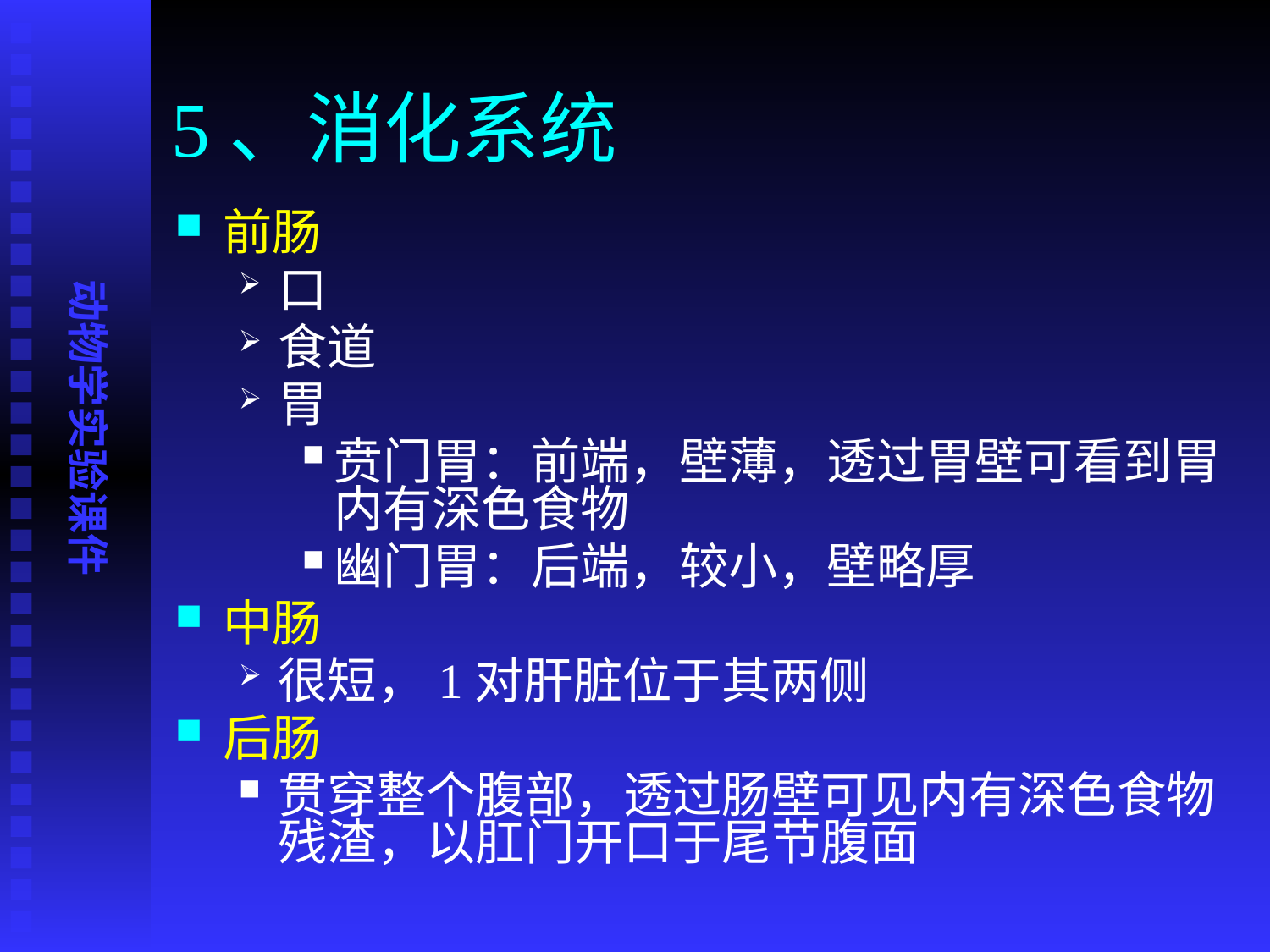

# 5、消化系统
前肠
口
食道
胃
贲门胃：前端，壁薄，透过胃壁可看到胃内有深色食物
幽门胃：后端，较小，壁略厚
中肠
很短，1对肝脏位于其两侧
后肠
贯穿整个腹部，透过肠壁可见内有深色食物残渣，以肛门开口于尾节腹面